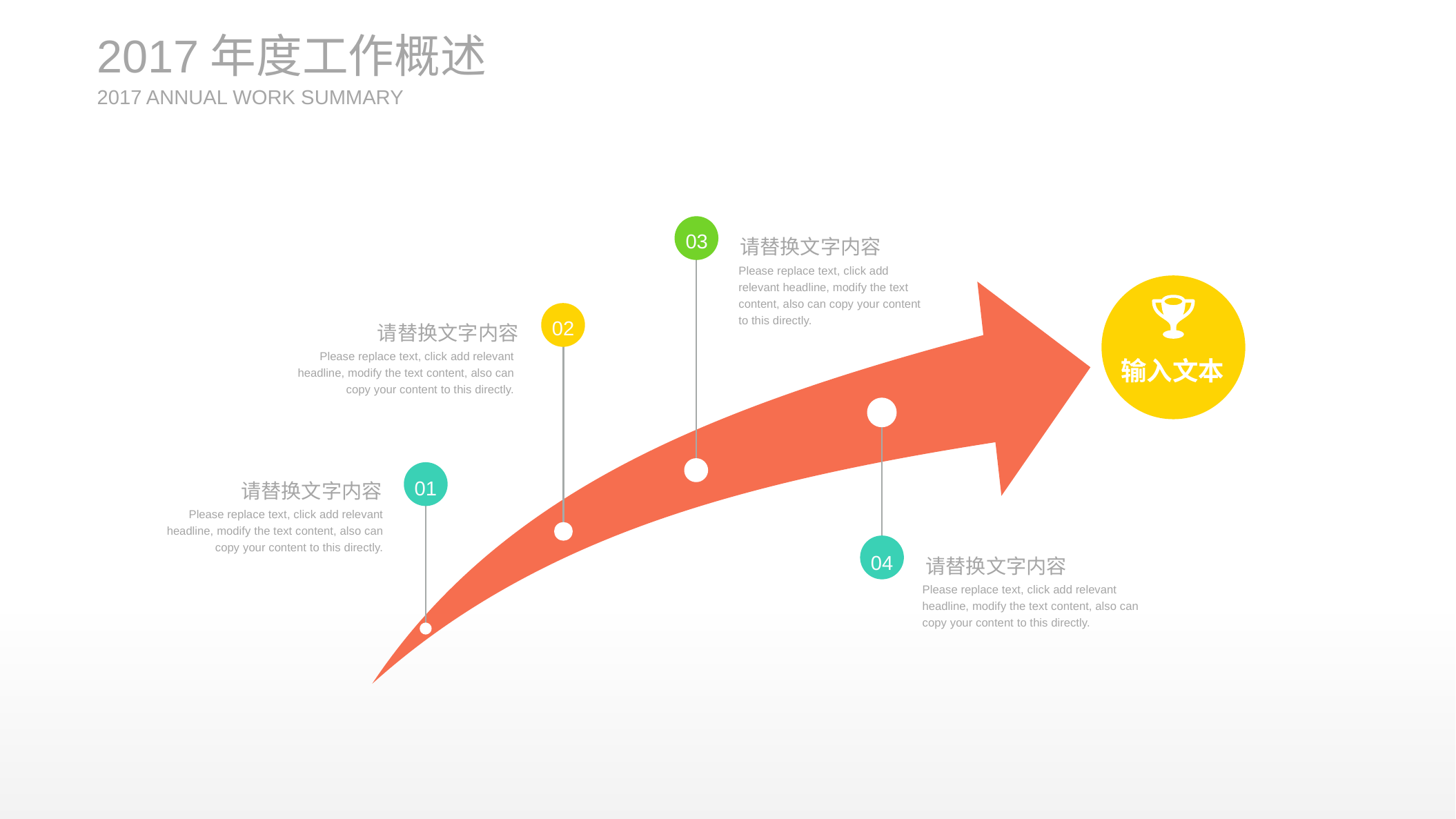

2017年度工作概述
2017 ANNUAL WORK SUMMARY

03
请替换文字内容

Please replace text, click add relevant headline, modify the text content, also can copy your content to this directly.

02
请替换文字内容

输入文本
Please replace text, click add relevant headline, modify the text content, also can copy your content to this directly.

01
请替换文字内容

Please replace text, click add relevant headline, modify the text content, also can copy your content to this directly.

04
请替换文字内容
Please replace text, click add relevant headline, modify the text content, also can copy your content to this directly.